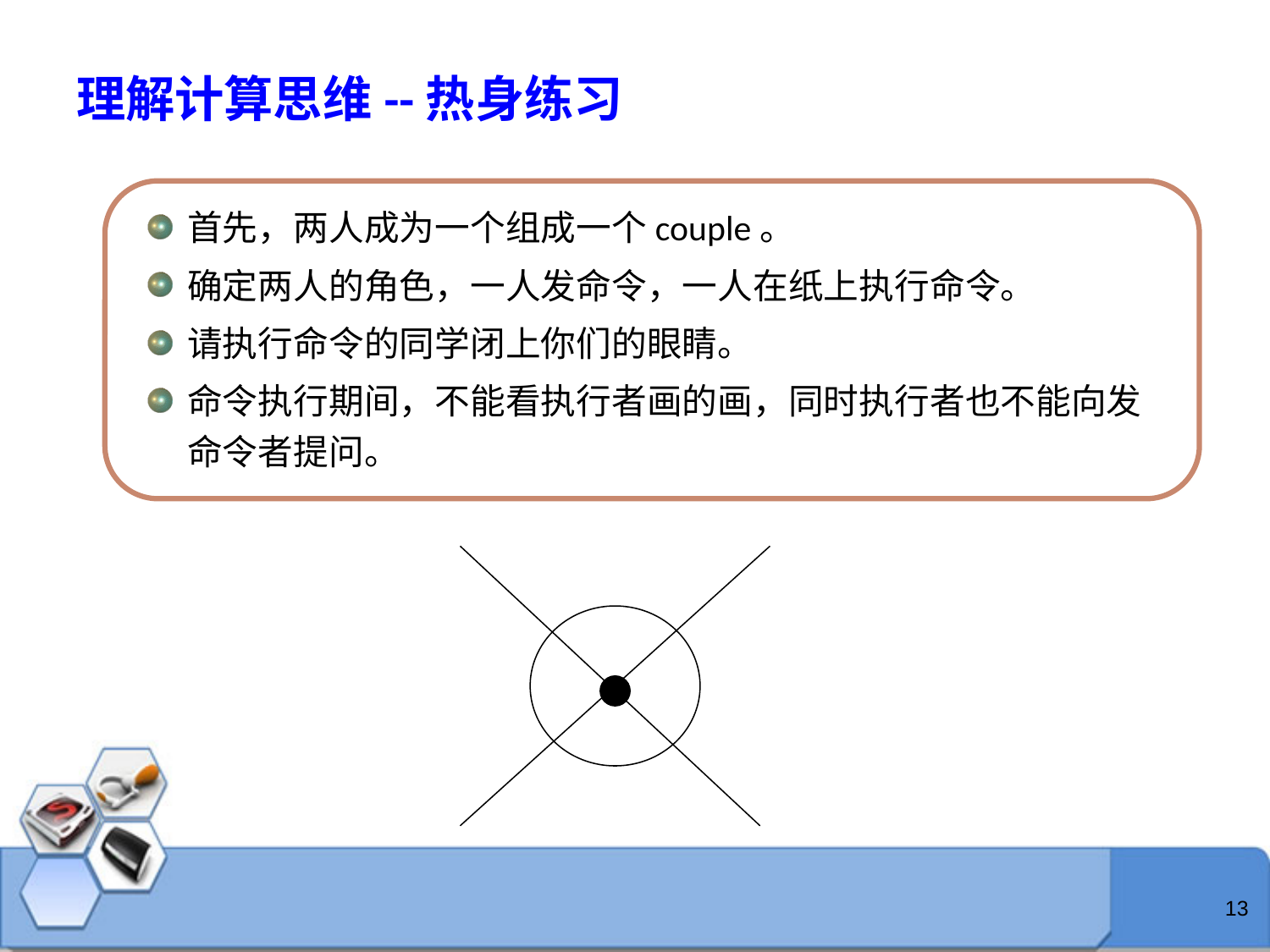

# 理解计算思维--热身练习

首先，两人成为一个组成一个couple。
确定两人的角色，一人发命令，一人在纸上执行命令。
请执行命令的同学闭上你们的眼睛。
命令执行期间，不能看执行者画的画，同时执行者也不能向发命令者提问。

13